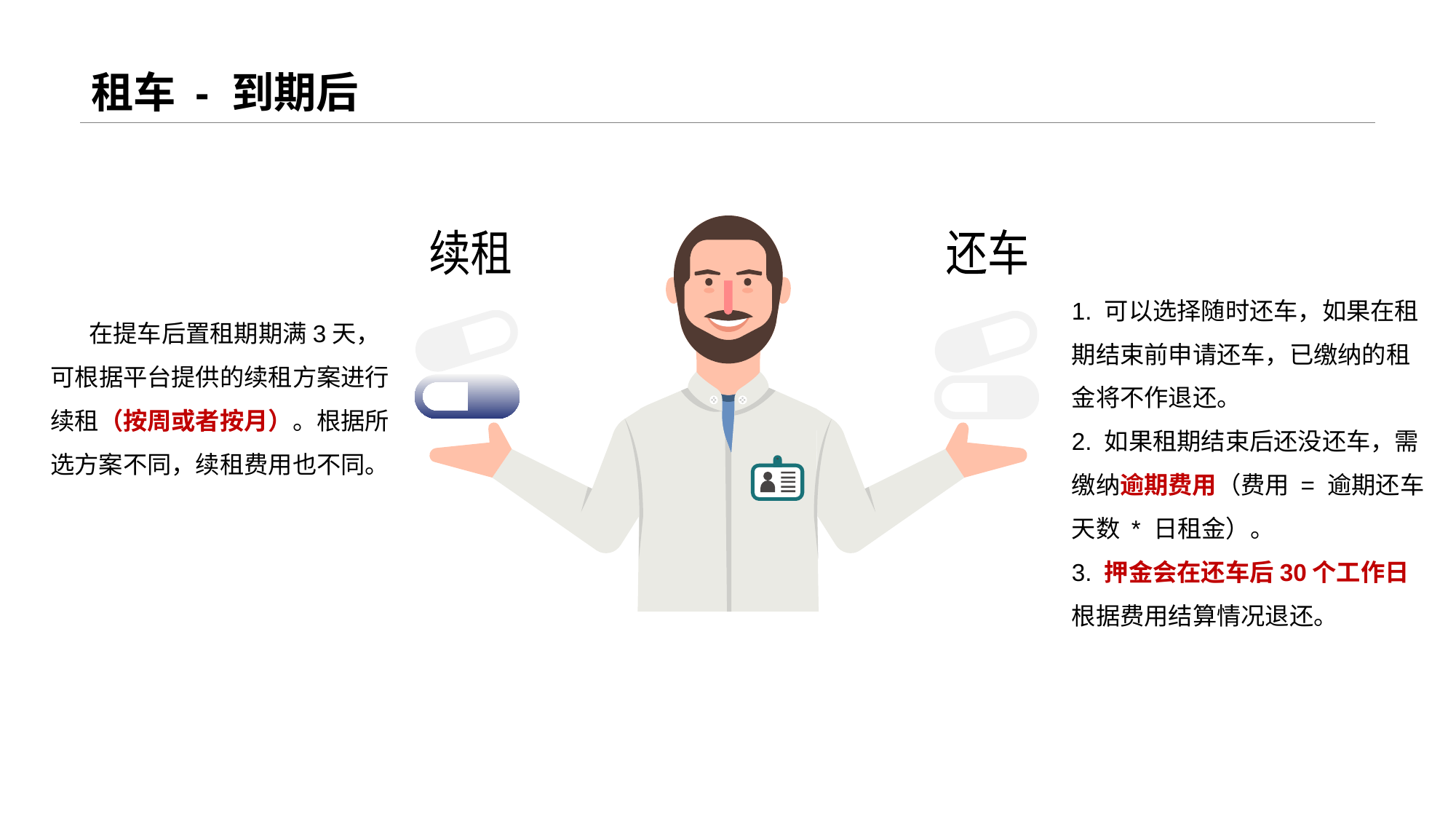

# 租车 - 到期后

还车
续租

1. 可以选择随时还车，如果在租期结束前申请还车，已缴纳的租金将不作退还。
2. 如果租期结束后还没还车，需缴纳逾期费用（费用 = 逾期还车天数 * 日租金）。
3. 押金会在还车后30个工作日根据费用结算情况退还。
      在提车后置租期期满3天，可根据平台提供的续租方案进行续租（按周或者按月）。根据所选方案不同，续租费用也不同。
18